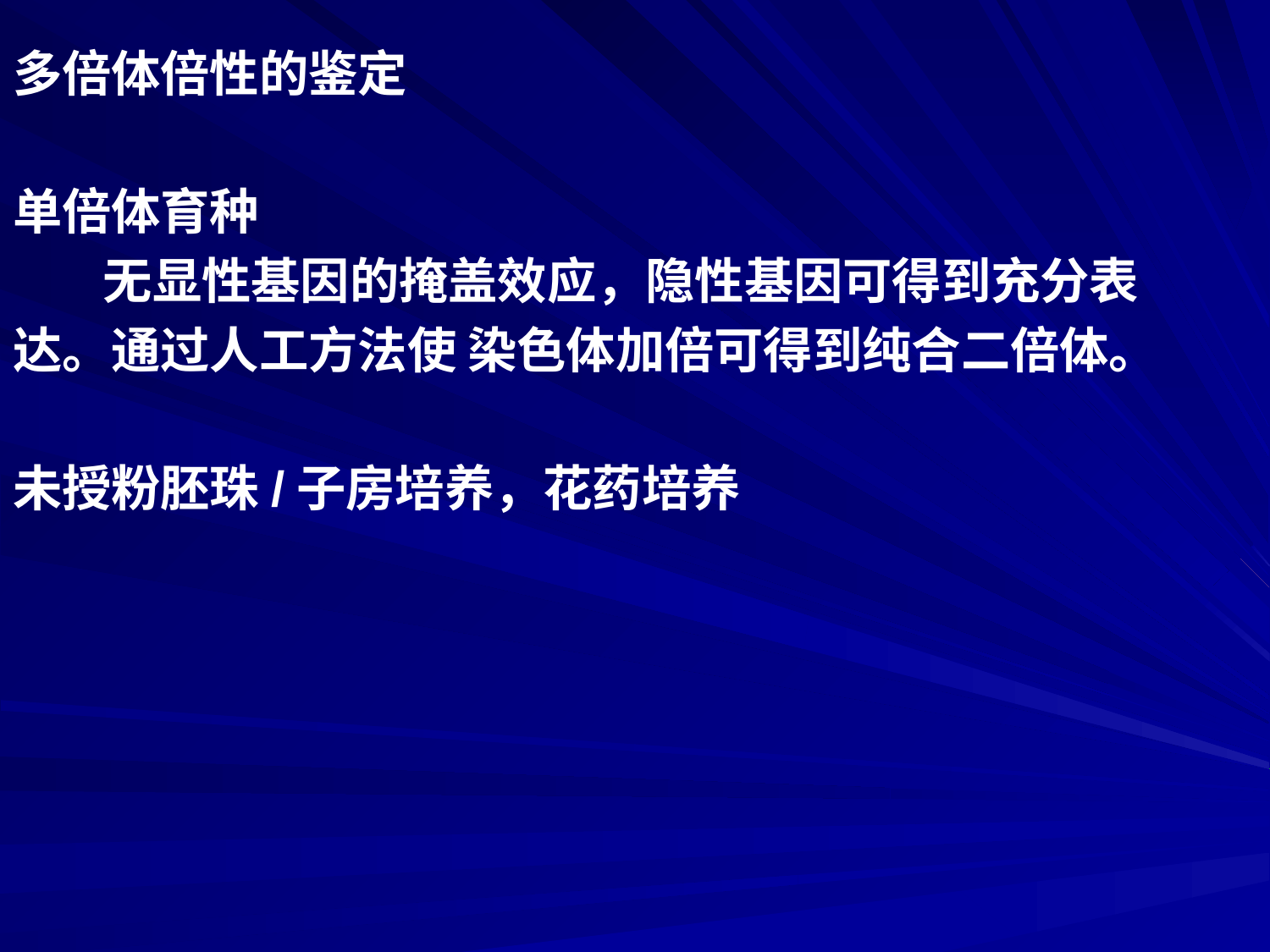

多倍体倍性的鉴定

单倍体育种
       无显性基因的掩盖效应，隐性基因可得到充分表
达。通过人工方法使 染色体加倍可得到纯合二倍体。

未授粉胚珠/子房培养，花药培养